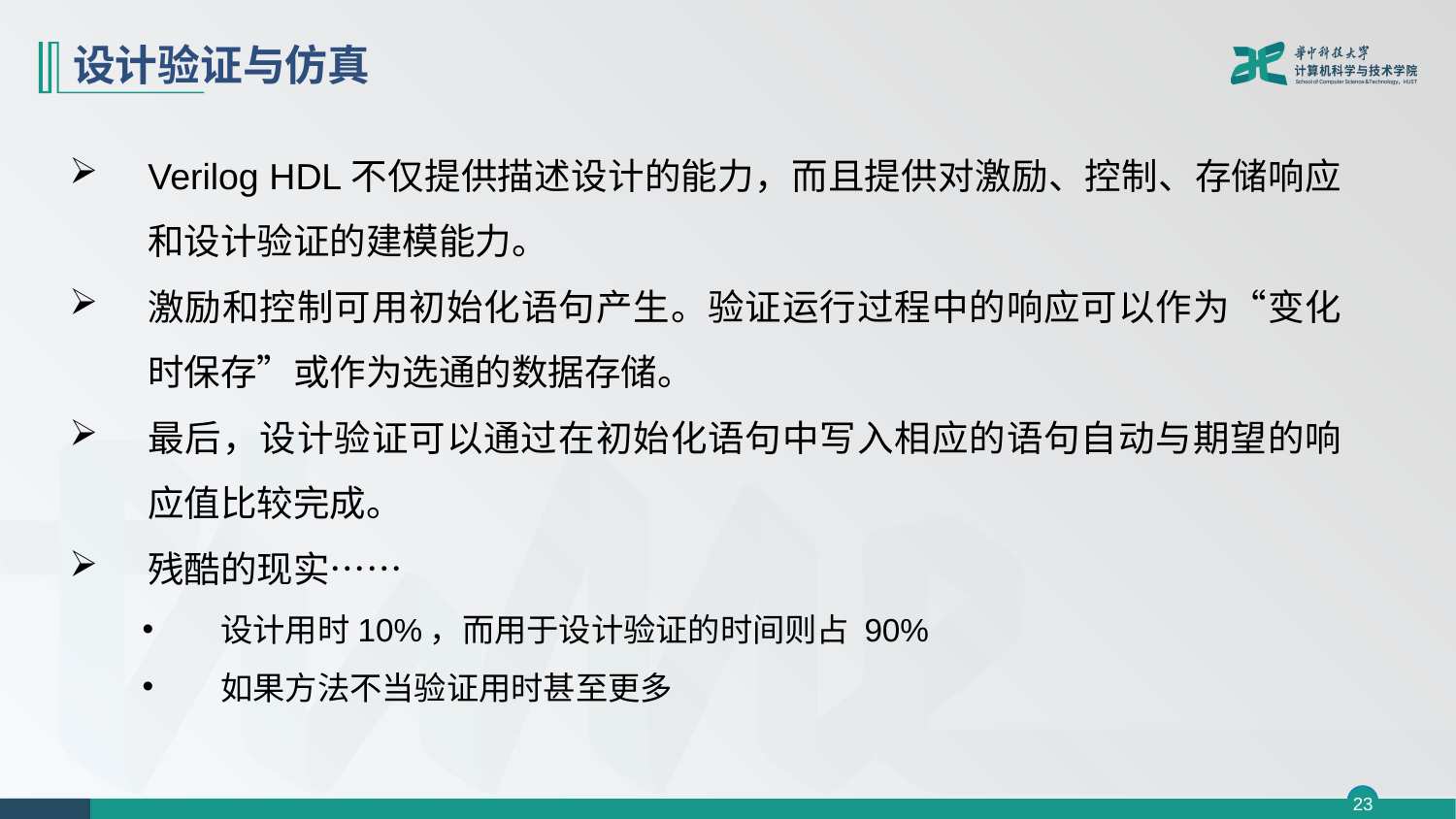

# 设计验证与仿真
Verilog HDL不仅提供描述设计的能力，而且提供对激励、控制、存储响应和设计验证的建模能力。
激励和控制可用初始化语句产生。验证运行过程中的响应可以作为“变化时保存”或作为选通的数据存储。
最后，设计验证可以通过在初始化语句中写入相应的语句自动与期望的响应值比较完成。
残酷的现实……
设计用时10%，而用于设计验证的时间则占 90%
如果方法不当验证用时甚至更多